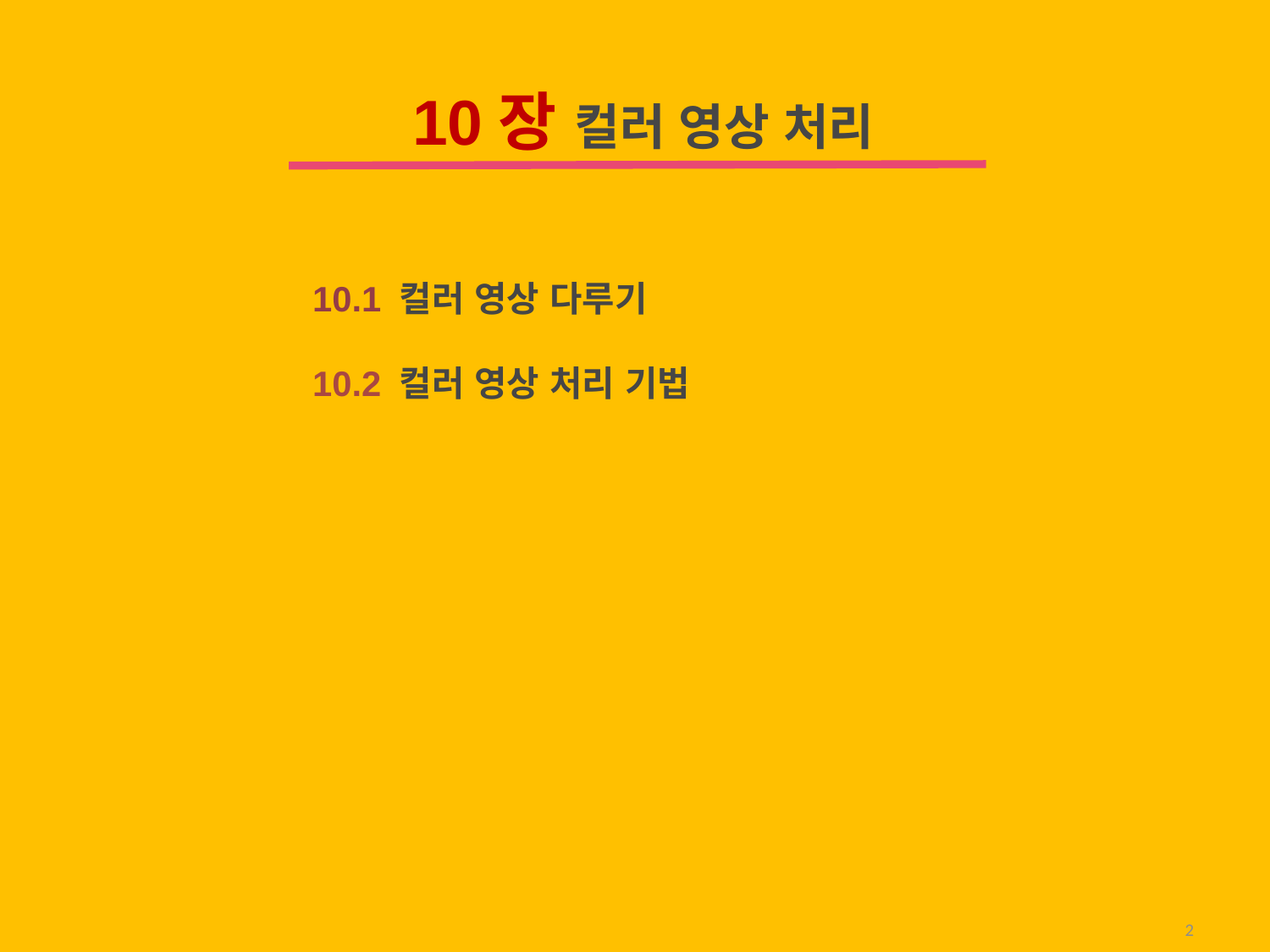

10장 컬러 영상 처리
10.1 컬러 영상 다루기
10.2 컬러 영상 처리 기법
2